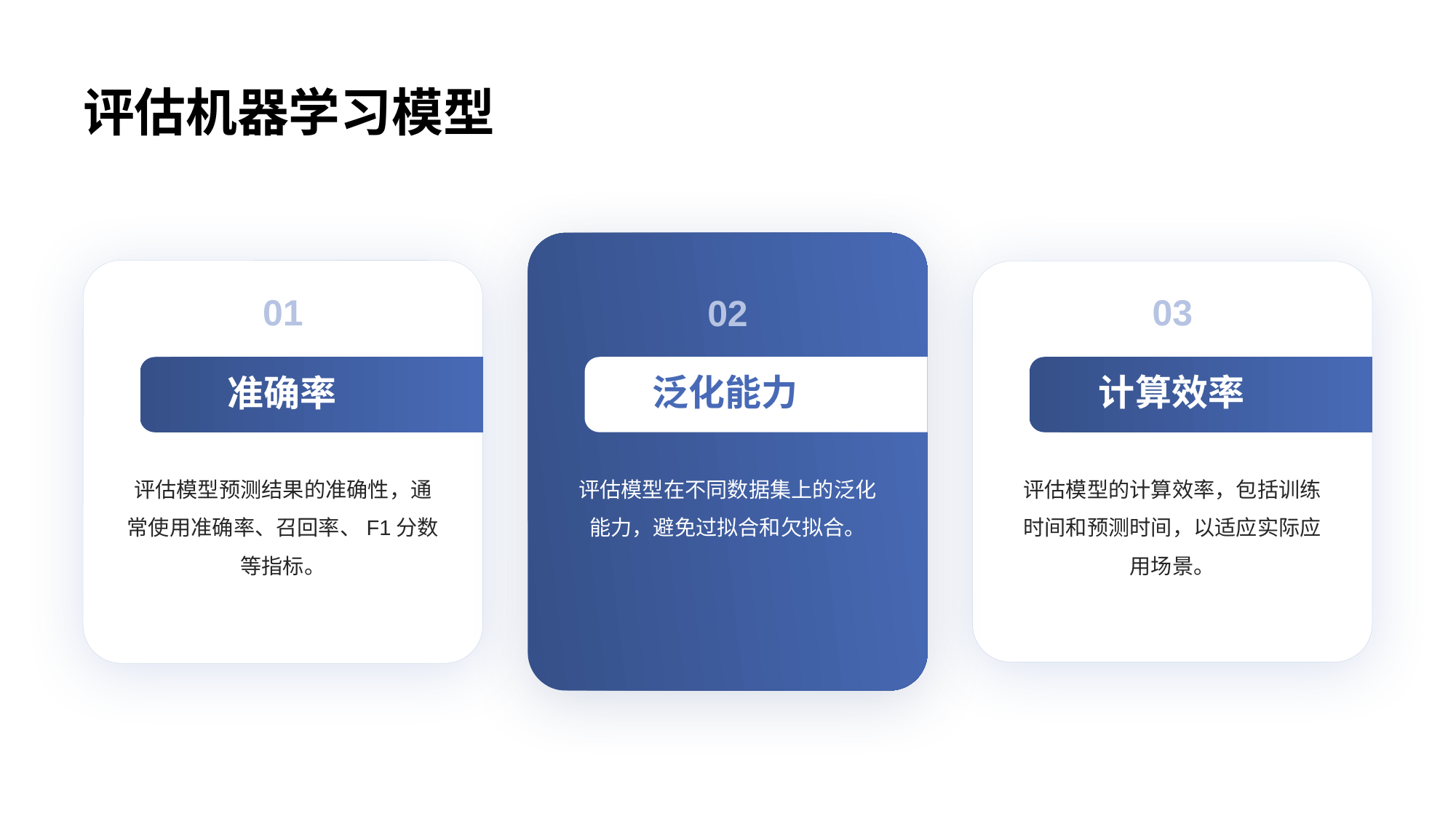

# 评估机器学习模型

01
02
03
泛化能力
计算效率
准确率
评估模型预测结果的准确性，通常使用准确率、召回率、F1分数等指标。
评估模型在不同数据集上的泛化能力，避免过拟合和欠拟合。
评估模型的计算效率，包括训练时间和预测时间，以适应实际应用场景。